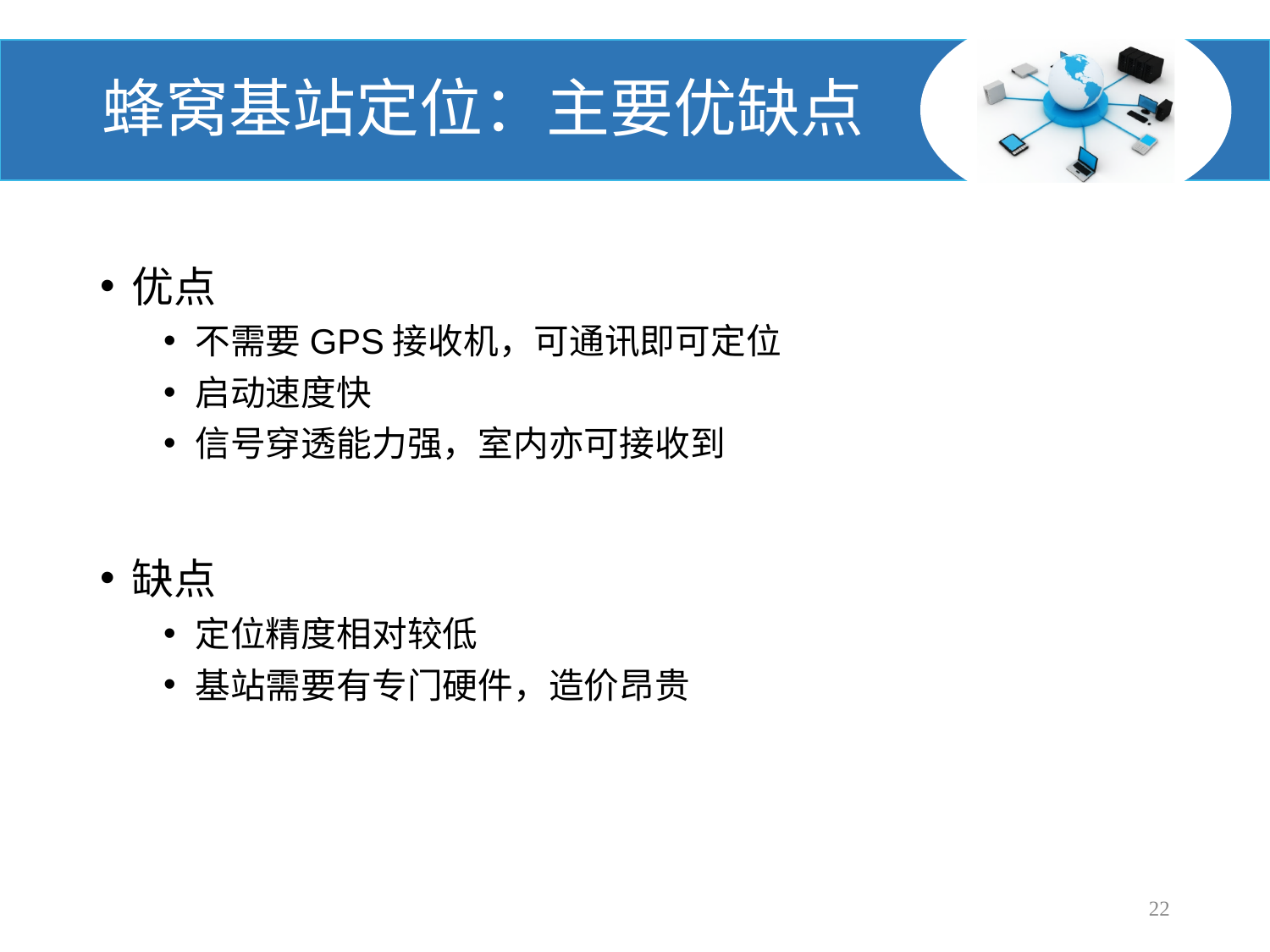

# 蜂窝基站定位：主要优缺点
优点
不需要GPS接收机，可通讯即可定位
启动速度快
信号穿透能力强，室内亦可接收到

缺点
定位精度相对较低
基站需要有专门硬件，造价昂贵

22